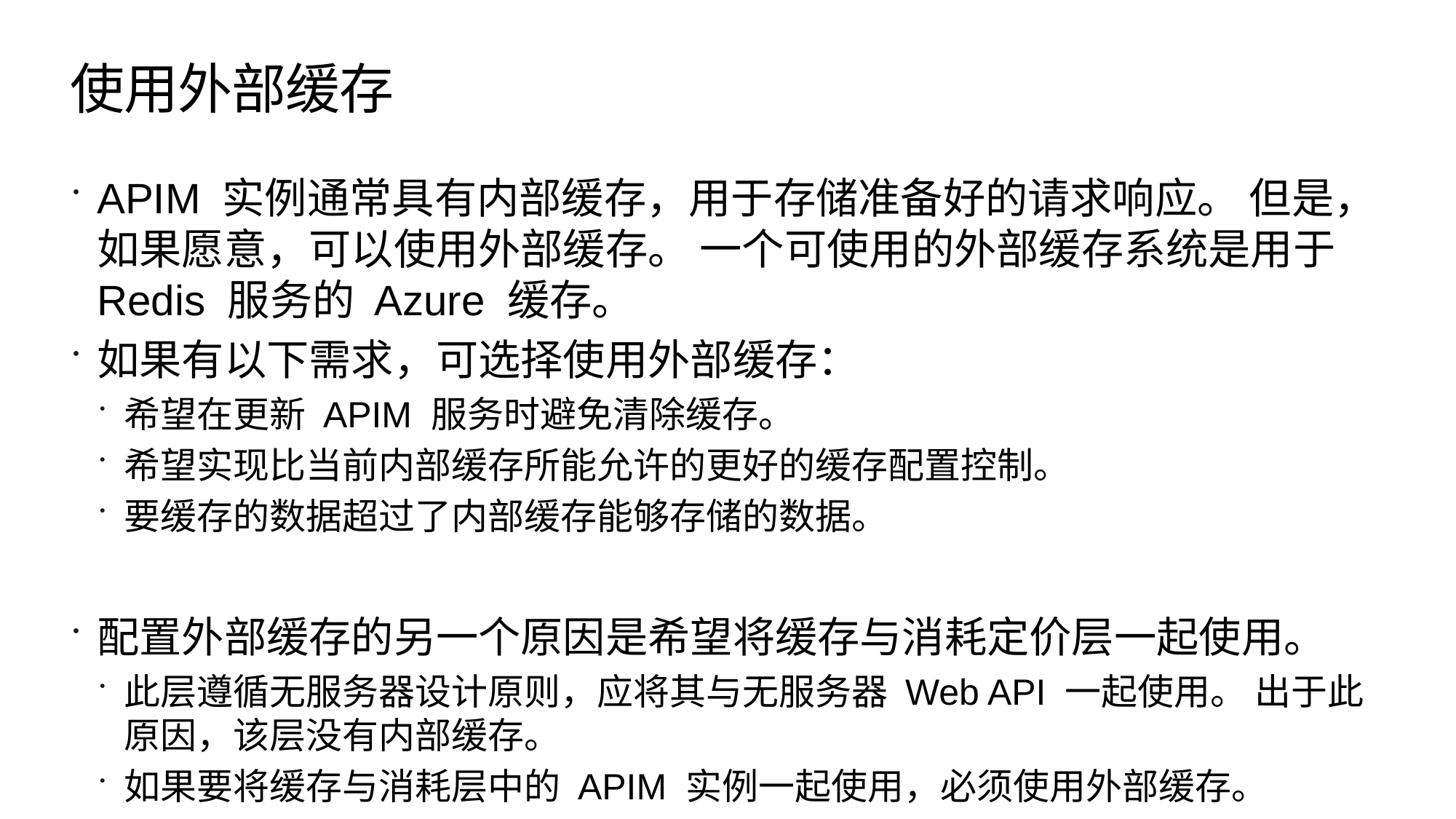

# 使用外部缓存
APIM 实例通常具有内部缓存，用于存储准备好的请求响应。 但是，如果愿意，可以使用外部缓存。 一个可使用的外部缓存系统是用于 Redis 服务的 Azure 缓存。
如果有以下需求，可选择使用外部缓存：
希望在更新 APIM 服务时避免清除缓存。
希望实现比当前内部缓存所能允许的更好的缓存配置控制。
要缓存的数据超过了内部缓存能够存储的数据。

配置外部缓存的另一个原因是希望将缓存与消耗定价层一起使用。
此层遵循无服务器设计原则，应将其与无服务器 Web API 一起使用。 出于此原因，该层没有内部缓存。
如果要将缓存与消耗层中的 APIM 实例一起使用，必须使用外部缓存。